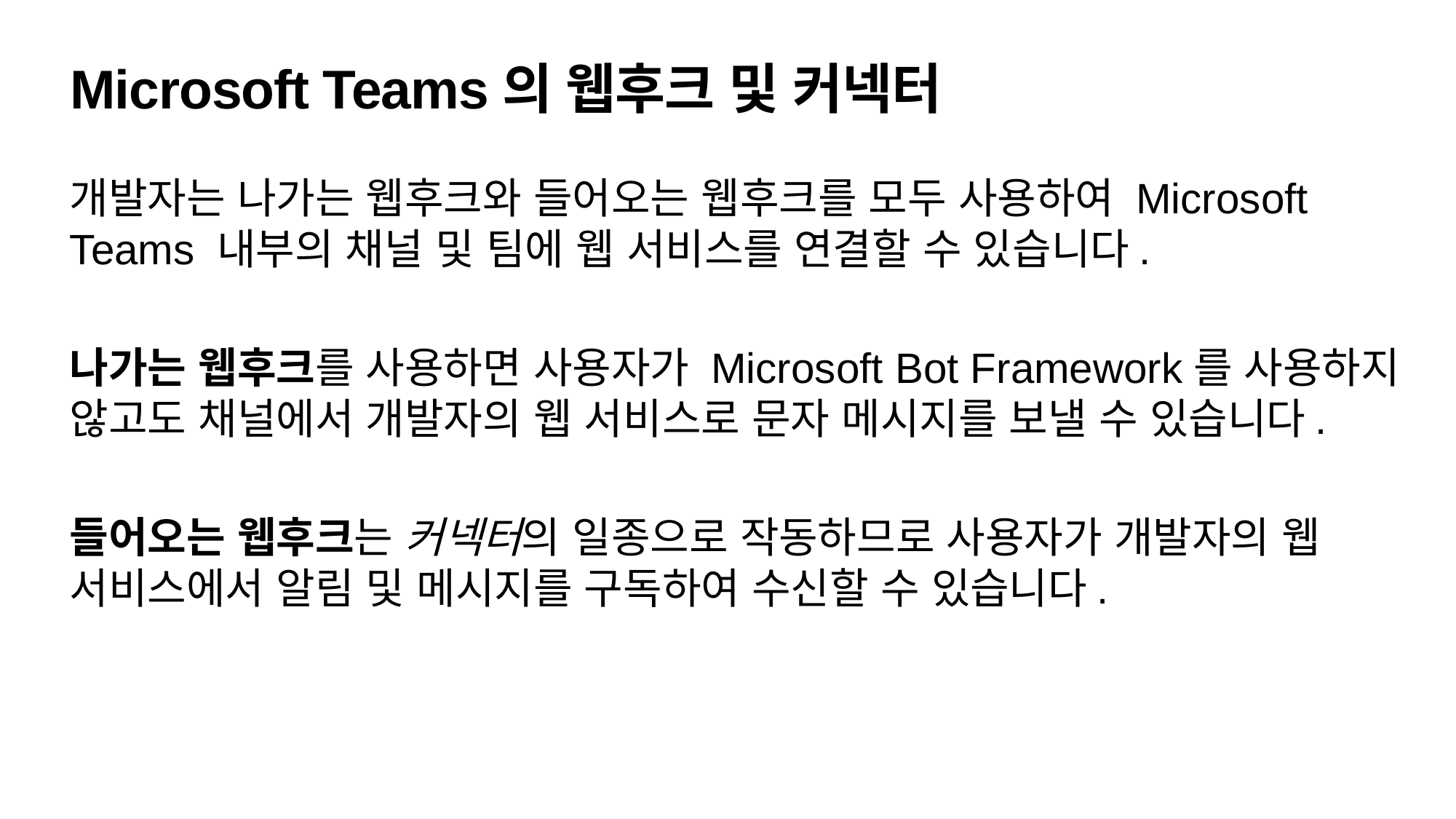

# Microsoft Teams의 웹후크 및 커넥터
개발자는 나가는 웹후크와 들어오는 웹후크를 모두 사용하여 Microsoft Teams 내부의 채널 및 팀에 웹 서비스를 연결할 수 있습니다.

나가는 웹후크를 사용하면 사용자가 Microsoft Bot Framework를 사용하지 않고도 채널에서 개발자의 웹 서비스로 문자 메시지를 보낼 수 있습니다.

들어오는 웹후크는 커넥터의 일종으로 작동하므로 사용자가 개발자의 웹 서비스에서 알림 및 메시지를 구독하여 수신할 수 있습니다.